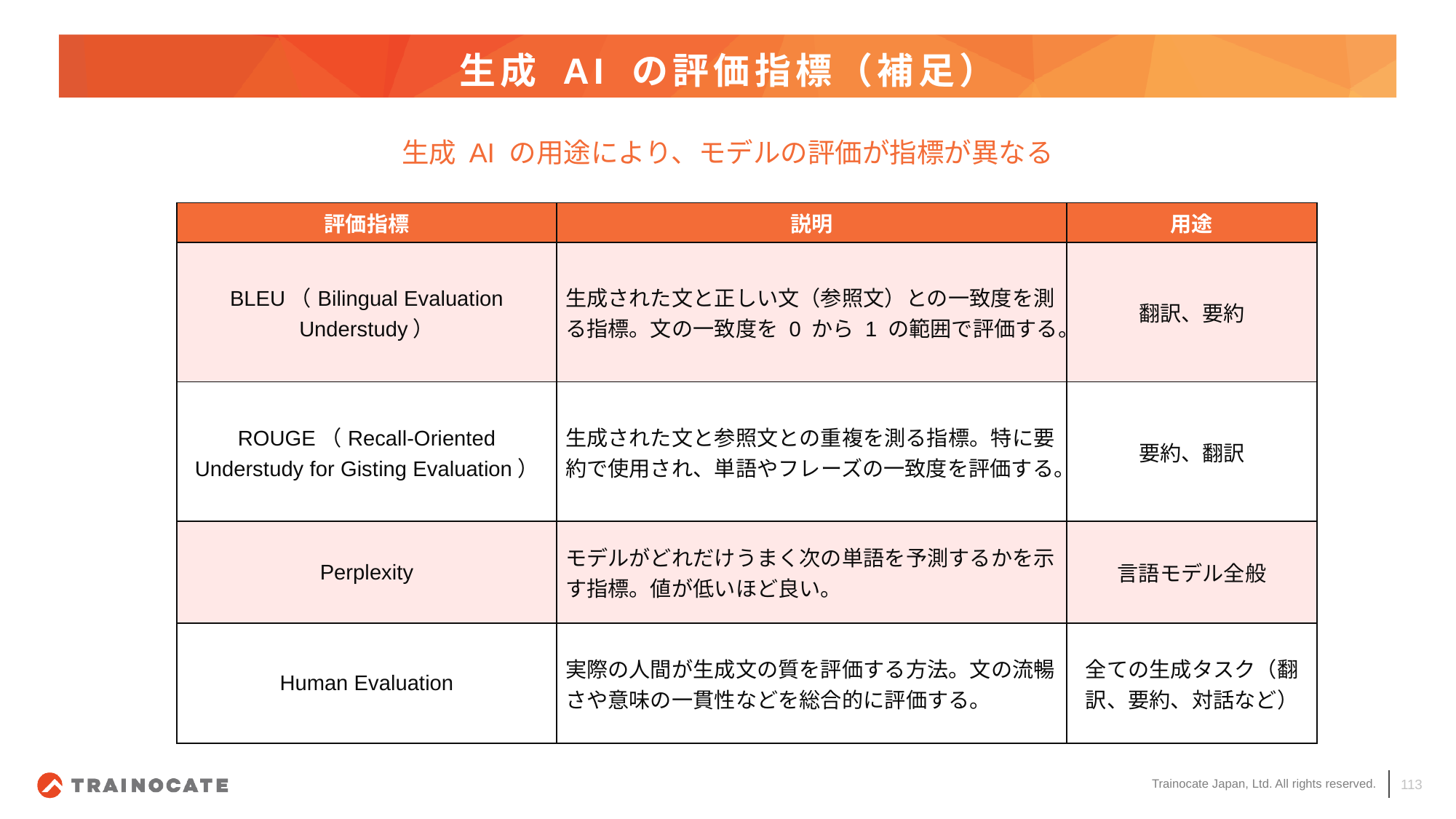

# 生成 AI の評価指標（補足）
生成 AI の用途により、モデルの評価が指標が異なる
| 評価指標 | 説明 | 用途 |
| --- | --- | --- |
| BLEU（Bilingual Evaluation Understudy） | 生成された文と正しい文（参照文）との一致度を測る指標。文の一致度を 0 から 1 の範囲で評価する。 | 翻訳、要約 |
| ROUGE（Recall-Oriented Understudy for Gisting Evaluation） | 生成された文と参照文との重複を測る指標。特に要約で使用され、単語やフレーズの一致度を評価する。 | 要約、翻訳 |
| Perplexity | モデルがどれだけうまく次の単語を予測するかを示す指標。値が低いほど良い。 | 言語モデル全般 |
| Human Evaluation | 実際の人間が生成文の質を評価する方法。文の流暢さや意味の一貫性などを総合的に評価する。 | 全ての生成タスク（翻訳、要約、対話など） |
113